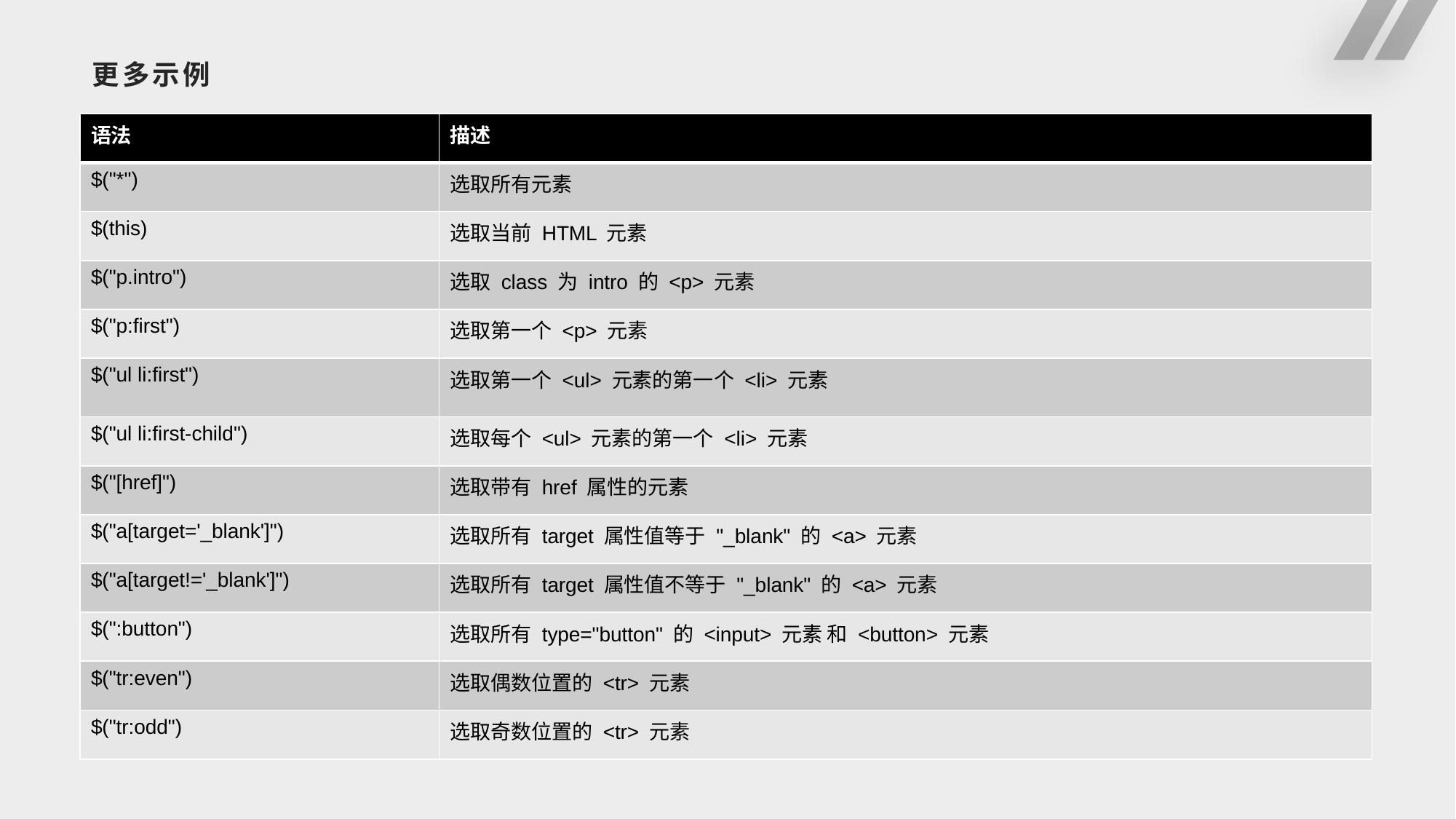

# 更多示例
| 语法 | 描述 |
| --- | --- |
| $("\*") | 选取所有元素 |
| $(this) | 选取当前 HTML 元素 |
| $("p.intro") | 选取 class 为 intro 的 <p> 元素 |
| $("p:first") | 选取第一个 <p> 元素 |
| $("ul li:first") | 选取第一个 <ul> 元素的第一个 <li> 元素 |
| $("ul li:first-child") | 选取每个 <ul> 元素的第一个 <li> 元素 |
| $("[href]") | 选取带有 href 属性的元素 |
| $("a[target='\_blank']") | 选取所有 target 属性值等于 "\_blank" 的 <a> 元素 |
| $("a[target!='\_blank']") | 选取所有 target 属性值不等于 "\_blank" 的 <a> 元素 |
| $(":button") | 选取所有 type="button" 的 <input> 元素 和 <button> 元素 |
| $("tr:even") | 选取偶数位置的 <tr> 元素 |
| $("tr:odd") | 选取奇数位置的 <tr> 元素 |